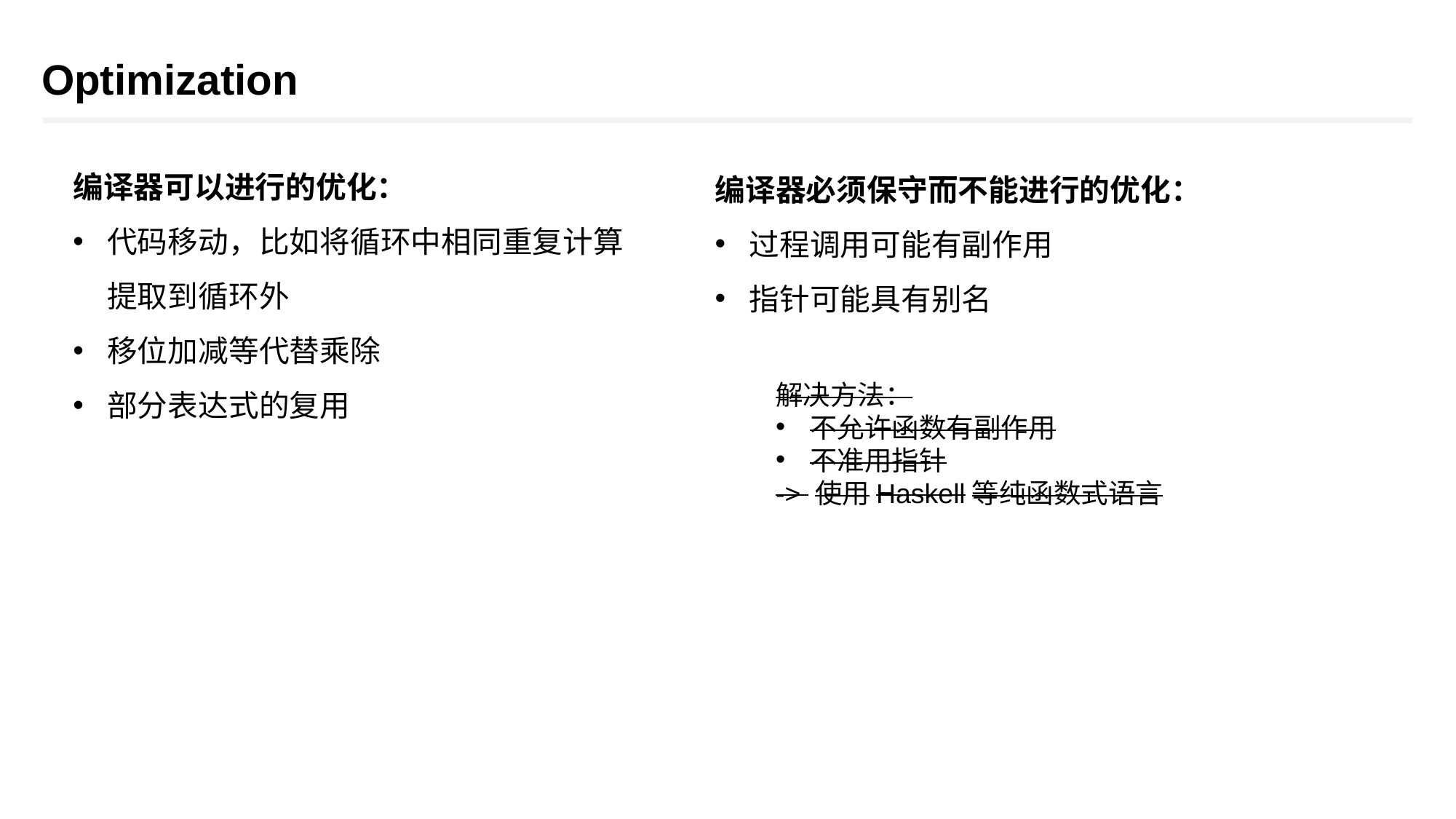

Optimization

编译器可以进行的优化：
代码移动，比如将循环中相同重复计算提取到循环外
移位加减等代替乘除
部分表达式的复用
编译器必须保守而不能进行的优化：
过程调用可能有副作用
指针可能具有别名

解决方法：
不允许函数有副作用
不准用指针
-> 使用Haskell等纯函数式语言